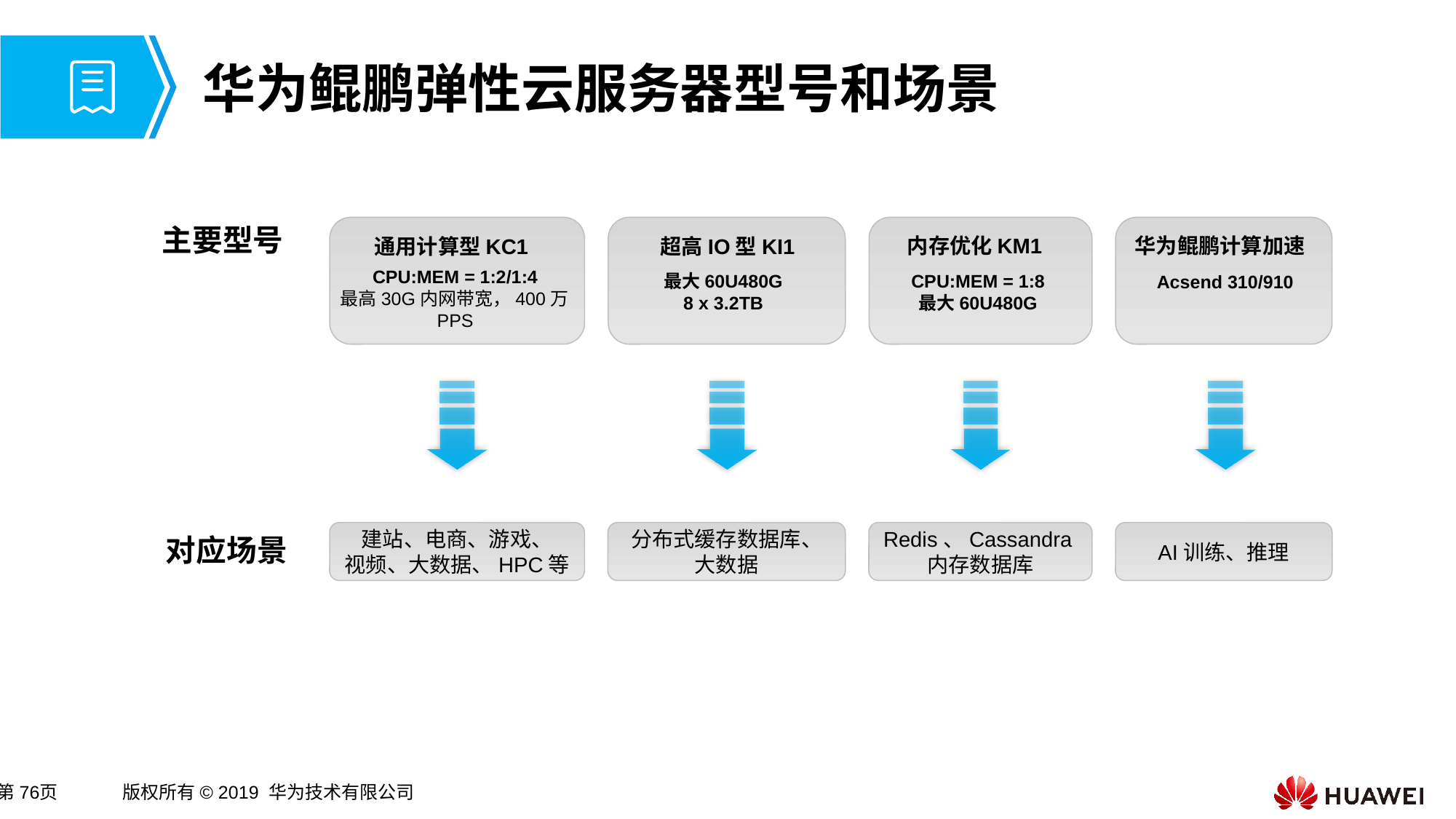

# 华为鲲鹏弹性云服务器型号和场景
主要型号

华为鲲鹏计算加速
内存优化KM1
超高IO型KI1
通用计算型KC1
CPU:MEM = 1:2/1:4
最高30G内网带宽，400万PPS
CPU:MEM = 1:8
最大60U480G
最大60U480G
8 x 3.2TB
Acsend 310/910

建站、电商、游戏、
视频、大数据、HPC等
分布式缓存数据库、大数据
Redis、Cassandra内存数据库
AI训练、推理
对应场景